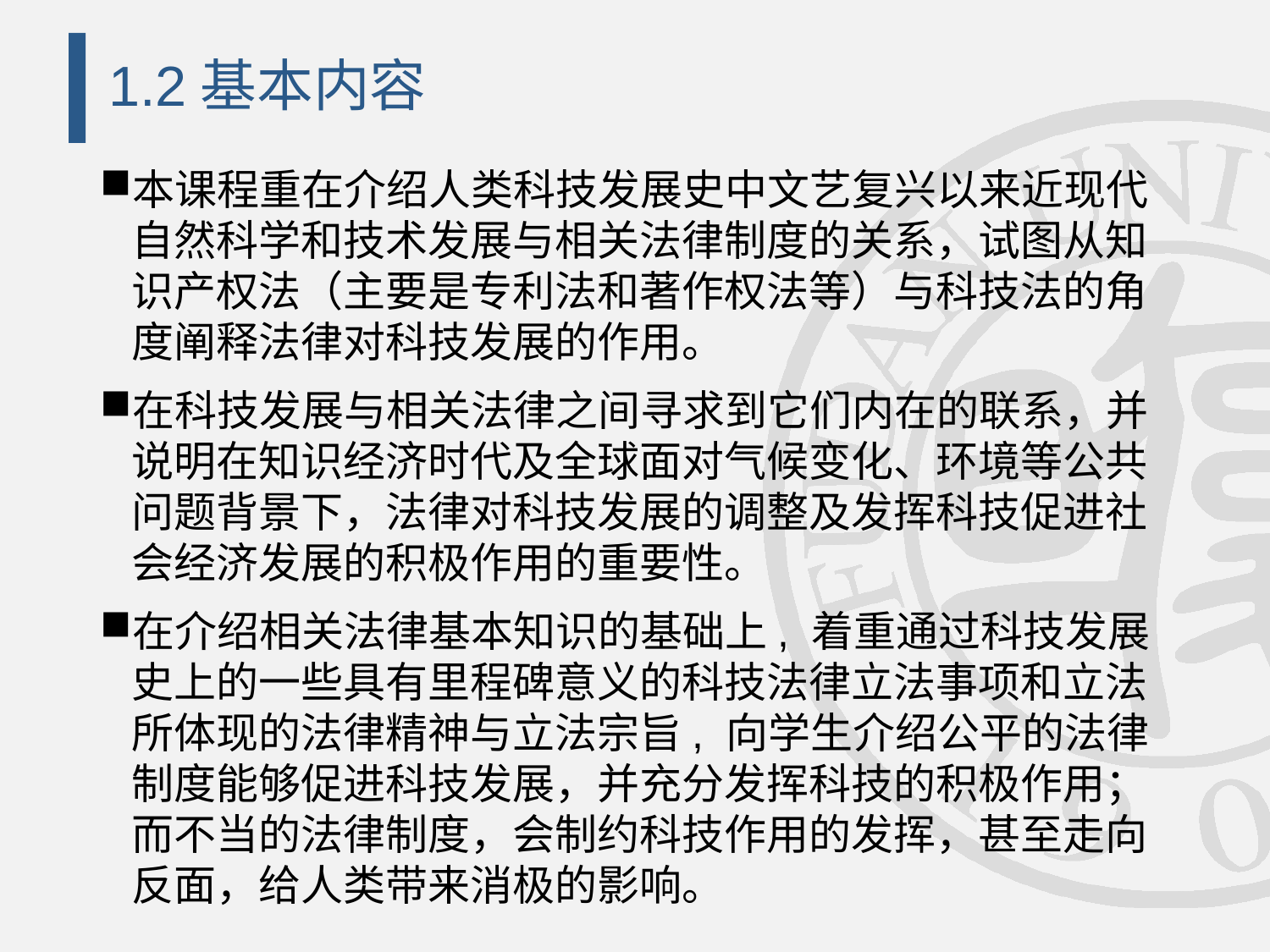

# 1.2基本内容
本课程重在介绍人类科技发展史中文艺复兴以来近现代自然科学和技术发展与相关法律制度的关系，试图从知识产权法（主要是专利法和著作权法等）与科技法的角度阐释法律对科技发展的作用。
在科技发展与相关法律之间寻求到它们内在的联系，并说明在知识经济时代及全球面对气候变化、环境等公共问题背景下，法律对科技发展的调整及发挥科技促进社会经济发展的积极作用的重要性。
在介绍相关法律基本知识的基础上, 着重通过科技发展史上的一些具有里程碑意义的科技法律立法事项和立法所体现的法律精神与立法宗旨, 向学生介绍公平的法律制度能够促进科技发展，并充分发挥科技的积极作用；而不当的法律制度，会制约科技作用的发挥，甚至走向反面，给人类带来消极的影响。